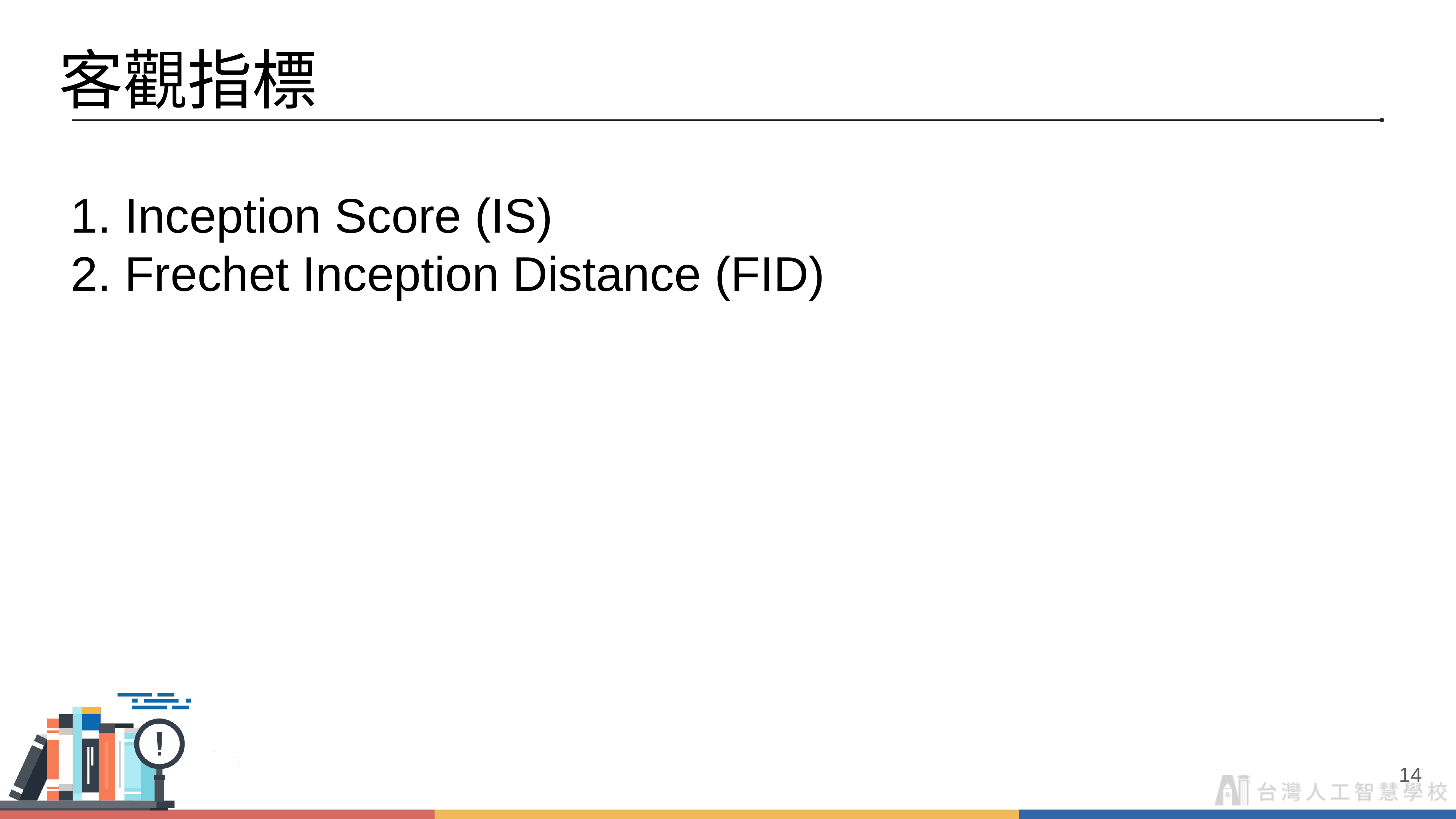

# 客觀指標
1. Inception Score (IS)
2. Frechet Inception Distance (FID)
14